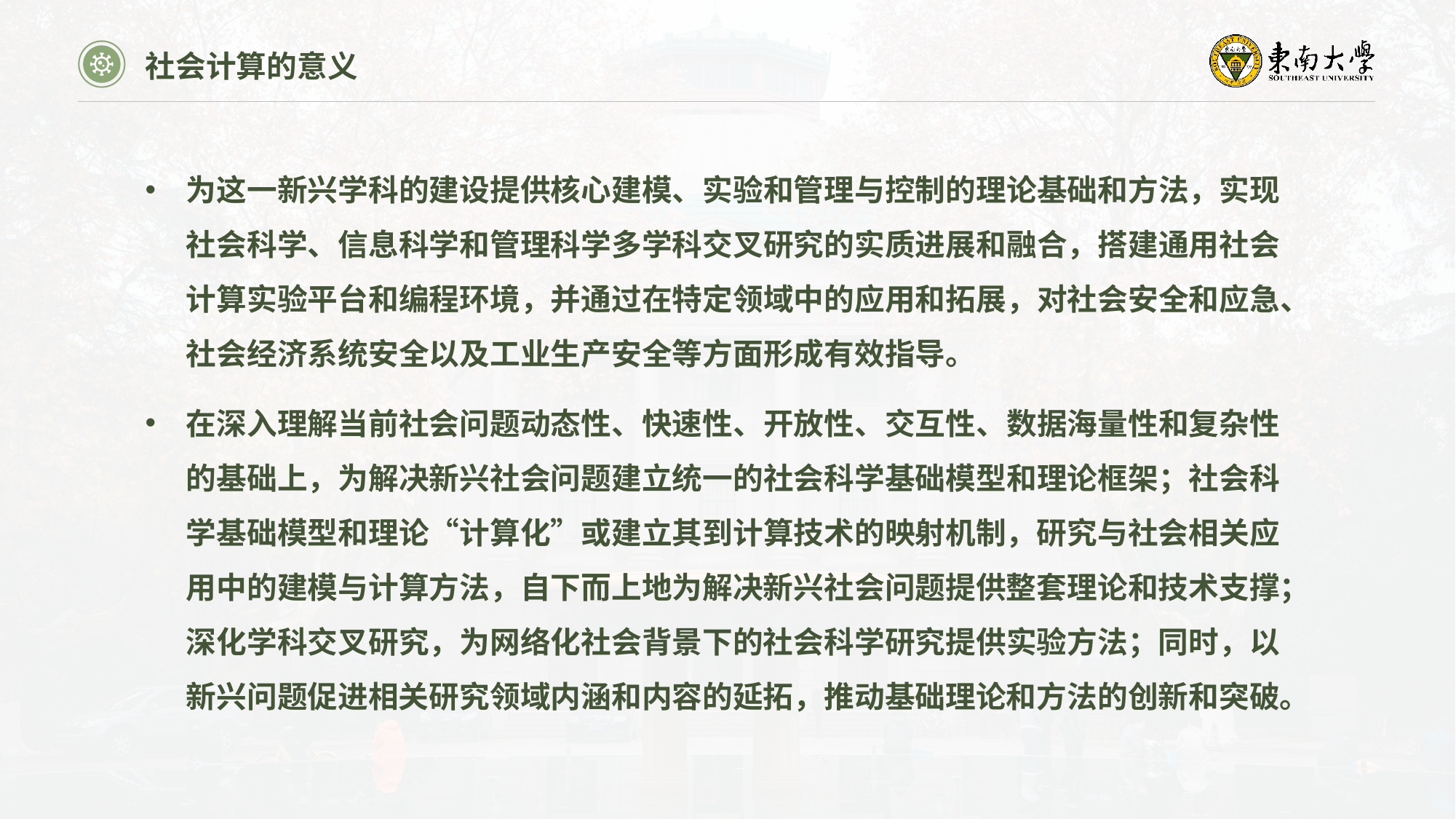

社会计算的意义
为这一新兴学科的建设提供核心建模、实验和管理与控制的理论基础和方法，实现社会科学、信息科学和管理科学多学科交叉研究的实质进展和融合，搭建通用社会计算实验平台和编程环境，并通过在特定领域中的应用和拓展，对社会安全和应急、社会经济系统安全以及工业生产安全等方面形成有效指导。
在深入理解当前社会问题动态性、快速性、开放性、交互性、数据海量性和复杂性的基础上，为解决新兴社会问题建立统一的社会科学基础模型和理论框架；社会科学基础模型和理论“计算化”或建立其到计算技术的映射机制，研究与社会相关应用中的建模与计算方法，自下而上地为解决新兴社会问题提供整套理论和技术支撑；深化学科交叉研究，为网络化社会背景下的社会科学研究提供实验方法；同时，以新兴问题促进相关研究领域内涵和内容的延拓，推动基础理论和方法的创新和突破。